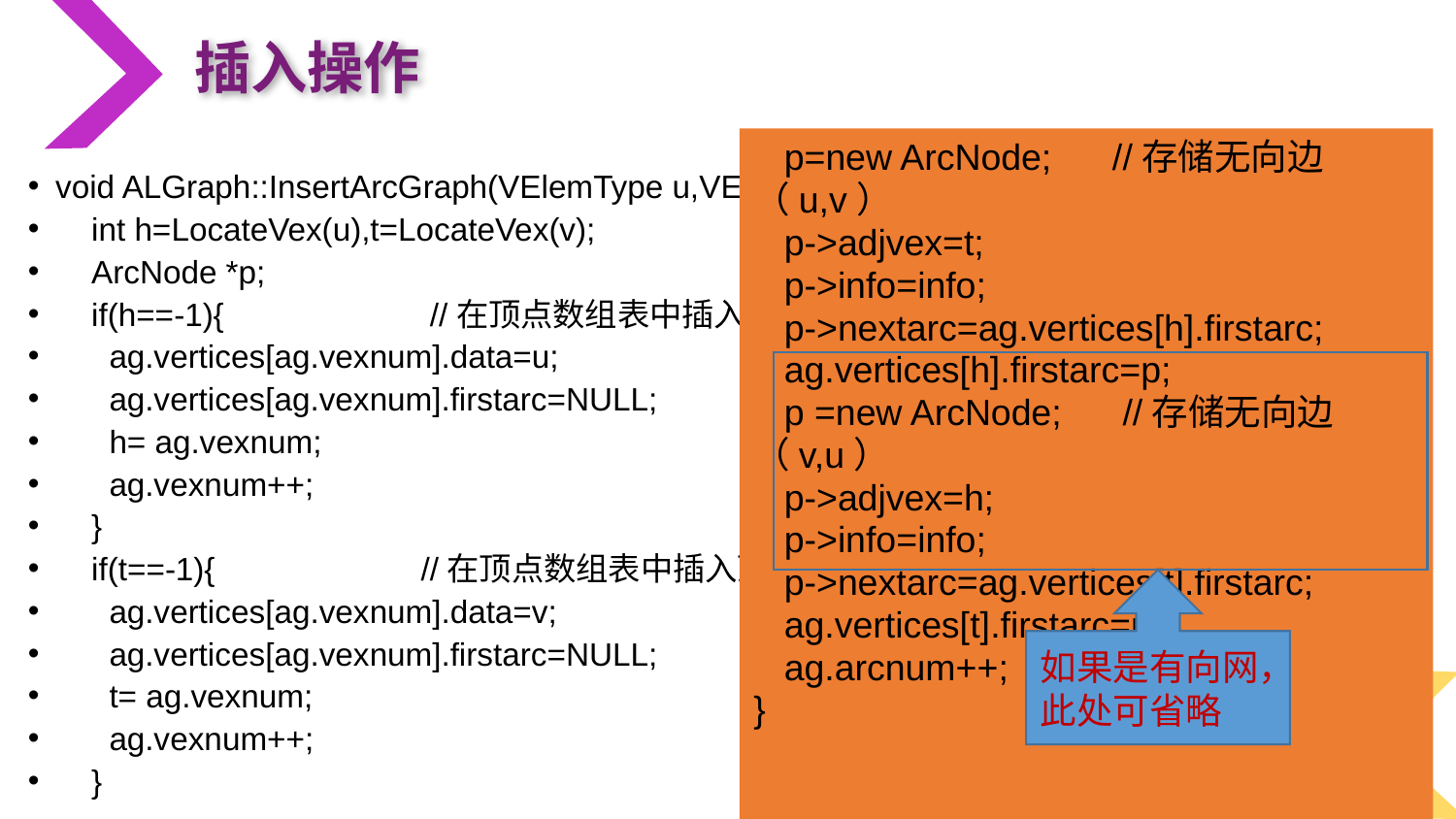

插入操作
   p=new ArcNode;      //存储无向边（u,v）
   p->adjvex=t;
   p->info=info;
   p->nextarc=ag.vertices[h].firstarc;
   ag.vertices[h].firstarc=p;
   p =new ArcNode;      //存储无向边（v,u）
   p->adjvex=h;
   p->info=info;
   p->nextarc=ag.vertices[t].firstarc;
   ag.vertices[t].firstarc=p;
   ag.arcnum++;
}

void ALGraph::InsertArcGraph(VElemType u,VElemType v, int info ){
    int h=LocateVex(u),t=LocateVex(v);
    ArcNode *p;
    if(h==-1){                       //在顶点数组表中插入顶点u
      ag.vertices[ag.vexnum].data=u;
      ag.vertices[ag.vexnum].firstarc=NULL;
      h= ag.vexnum;
      ag.vexnum++;
    }
    if(t==-1){                       //在顶点数组表中插入顶点v
      ag.vertices[ag.vexnum].data=v;
      ag.vertices[ag.vexnum].firstarc=NULL;
      t= ag.vexnum;
      ag.vexnum++;
    }

如果是有向网，此处可省略